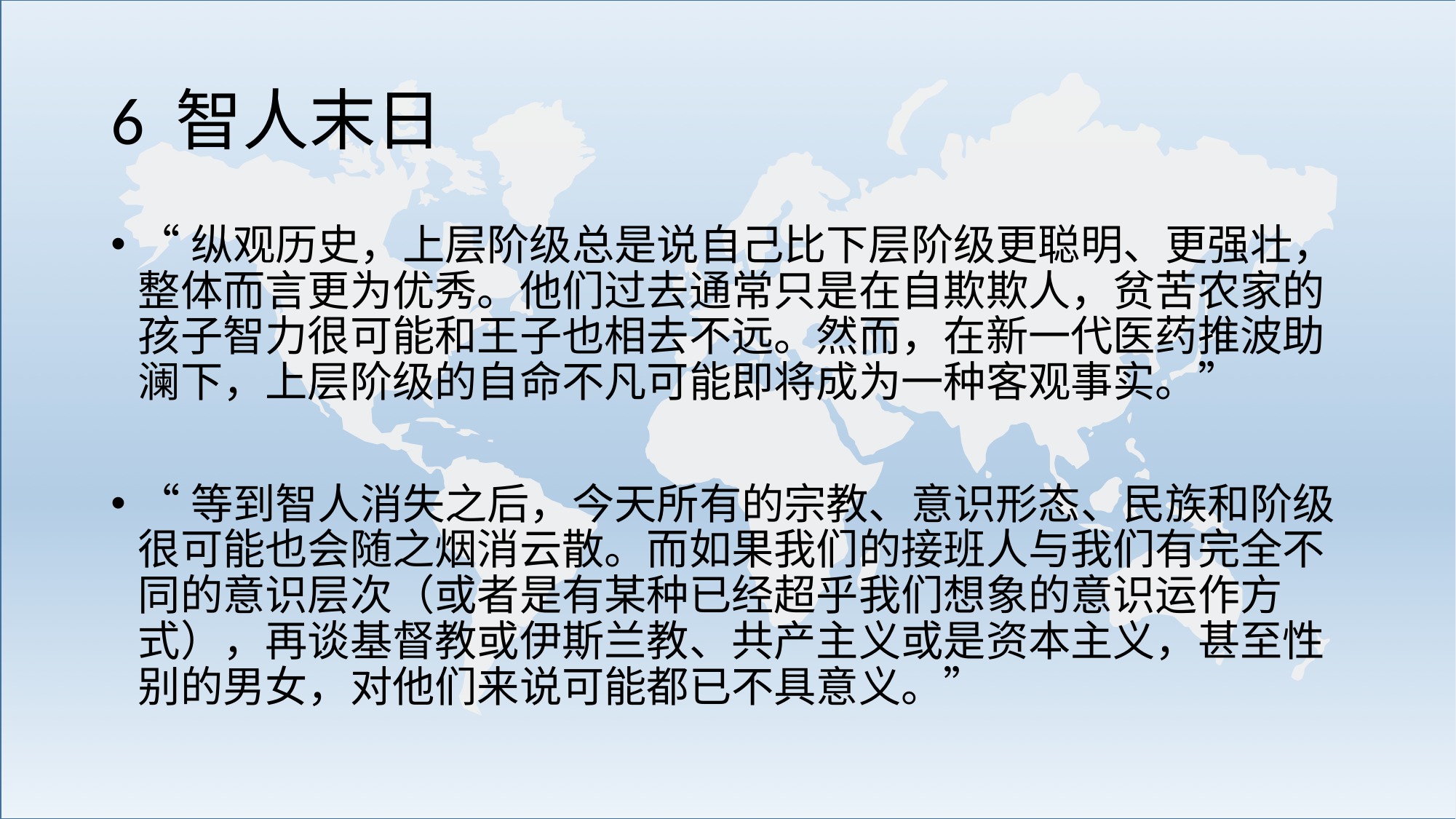

# 6 智人末日
“纵观历史，上层阶级总是说自己比下层阶级更聪明、更强壮，整体而言更为优秀。他们过去通常只是在自欺欺人，贫苦农家的孩子智力很可能和王子也相去不远。然而，在新一代医药推波助澜下，上层阶级的自命不凡可能即将成为一种客观事实。”

“等到智人消失之后，今天所有的宗教、意识形态、民族和阶级很可能也会随之烟消云散。而如果我们的接班人与我们有完全不同的意识层次（或者是有某种已经超乎我们想象的意识运作方式），再谈基督教或伊斯兰教、共产主义或是资本主义，甚至性别的男女，对他们来说可能都已不具意义。”